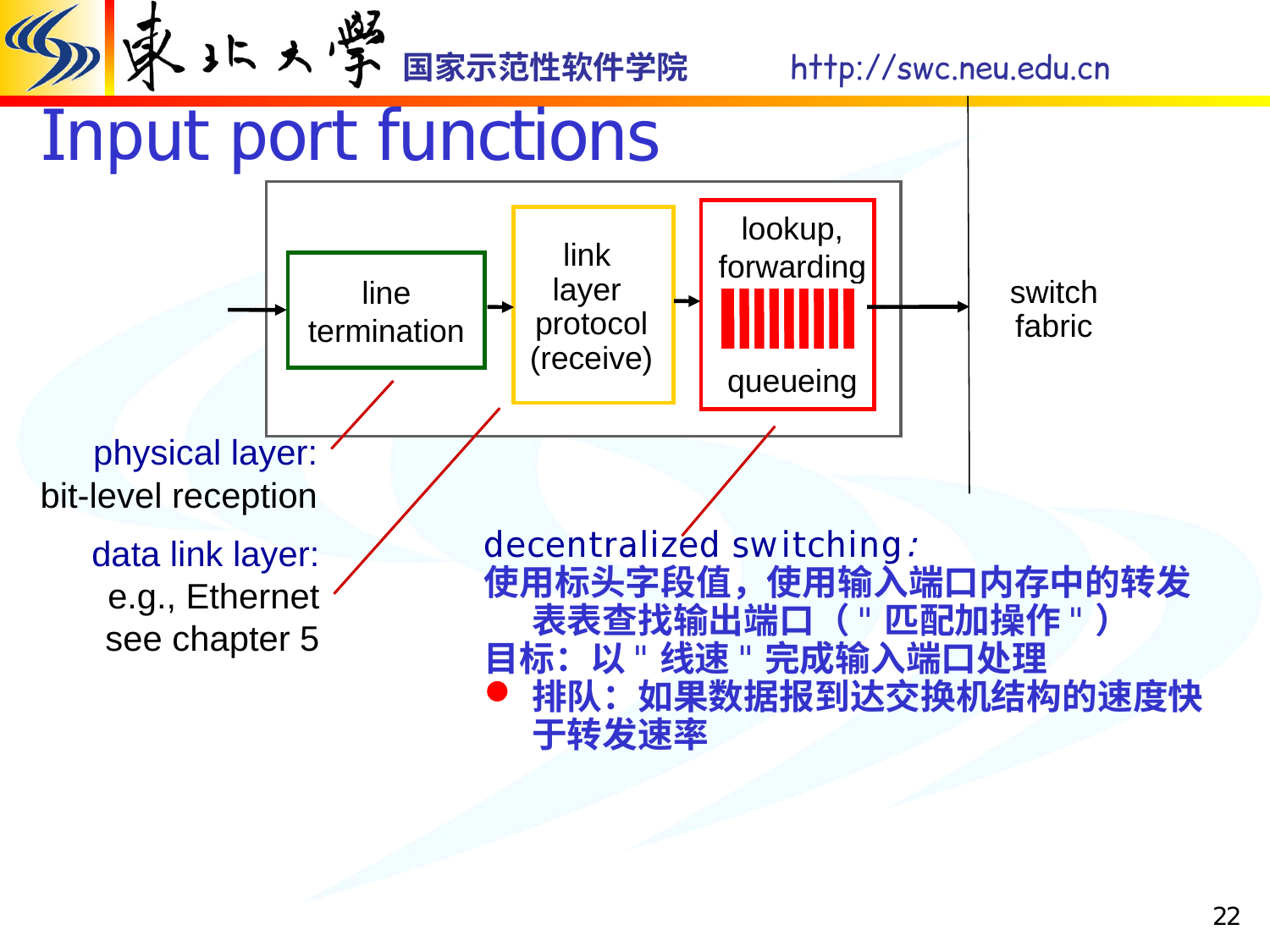

# Input port functions

lookup,
forwarding

queueing

link
layer
protocol
(receive)
switch
fabric
line
termination

physical layer:
bit-level reception

decentralized switching:
使用标头字段值，使用输入端口内存中的转发表表查找输出端口（"匹配加操作"）
目标：以"线速"完成输入端口处理
排队：如果数据报到达交换机结构的速度快于转发速率
data link layer:
e.g., Ethernet
see chapter 5
22